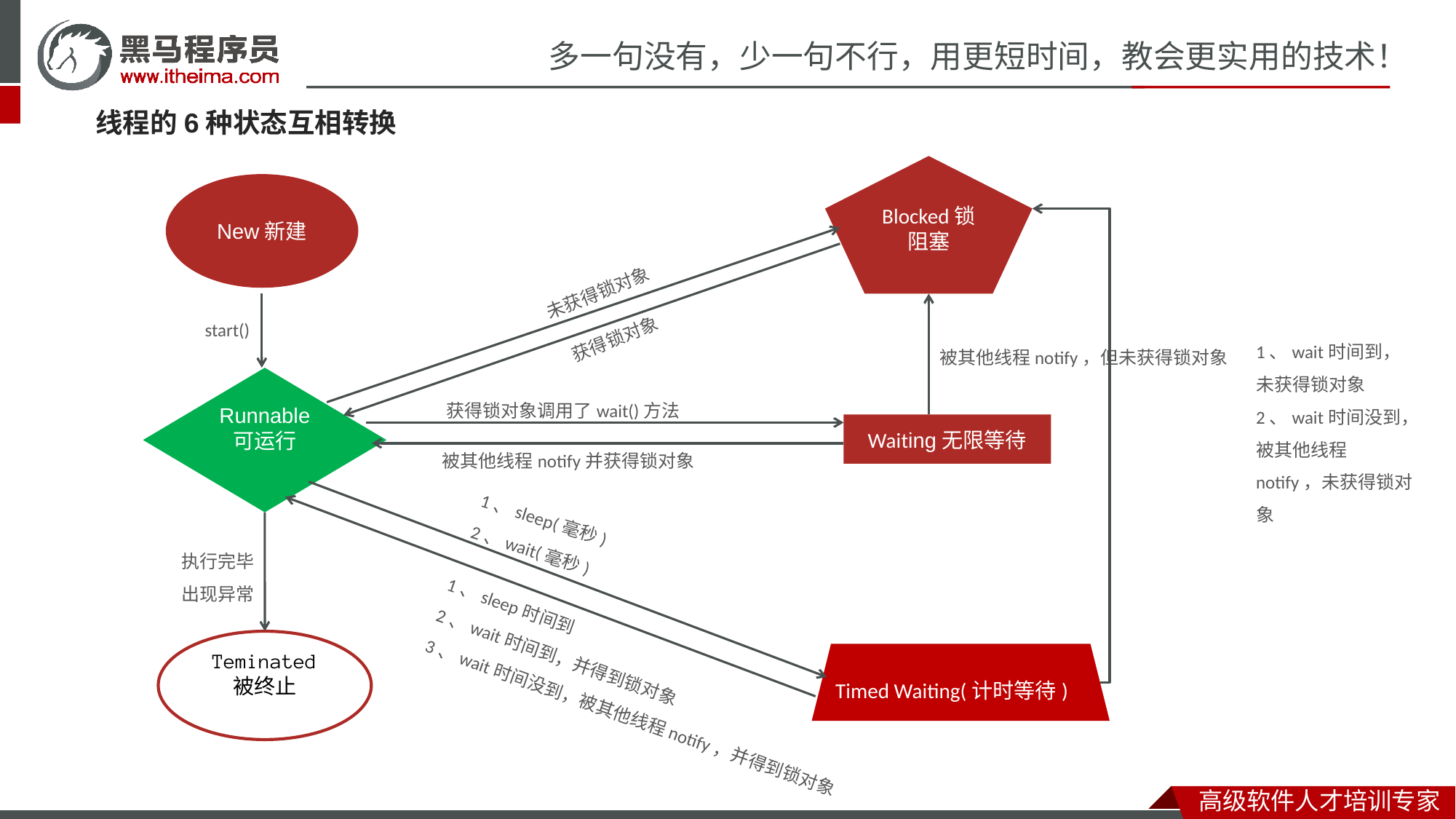

线程的6种状态互相转换
Blocked锁阻塞

New新建
未获得锁对象
start()
获得锁对象
1、wait时间到，未获得锁对象
2、wait时间没到，被其他线程notify，未获得锁对象
被其他线程notify，但未获得锁对象
Runnable
可运行

获得锁对象调用了wait()方法
Waiting无限等待
被其他线程notify并获得锁对象
1、sleep(毫秒)
2、wait(毫秒)
执行完毕
出现异常
1、sleep时间到
2、wait时间到，并得到锁对象
3、wait时间没到，被其他线程notify，并得到锁对象
Teminated
被终止

Timed Waiting(计时等待)